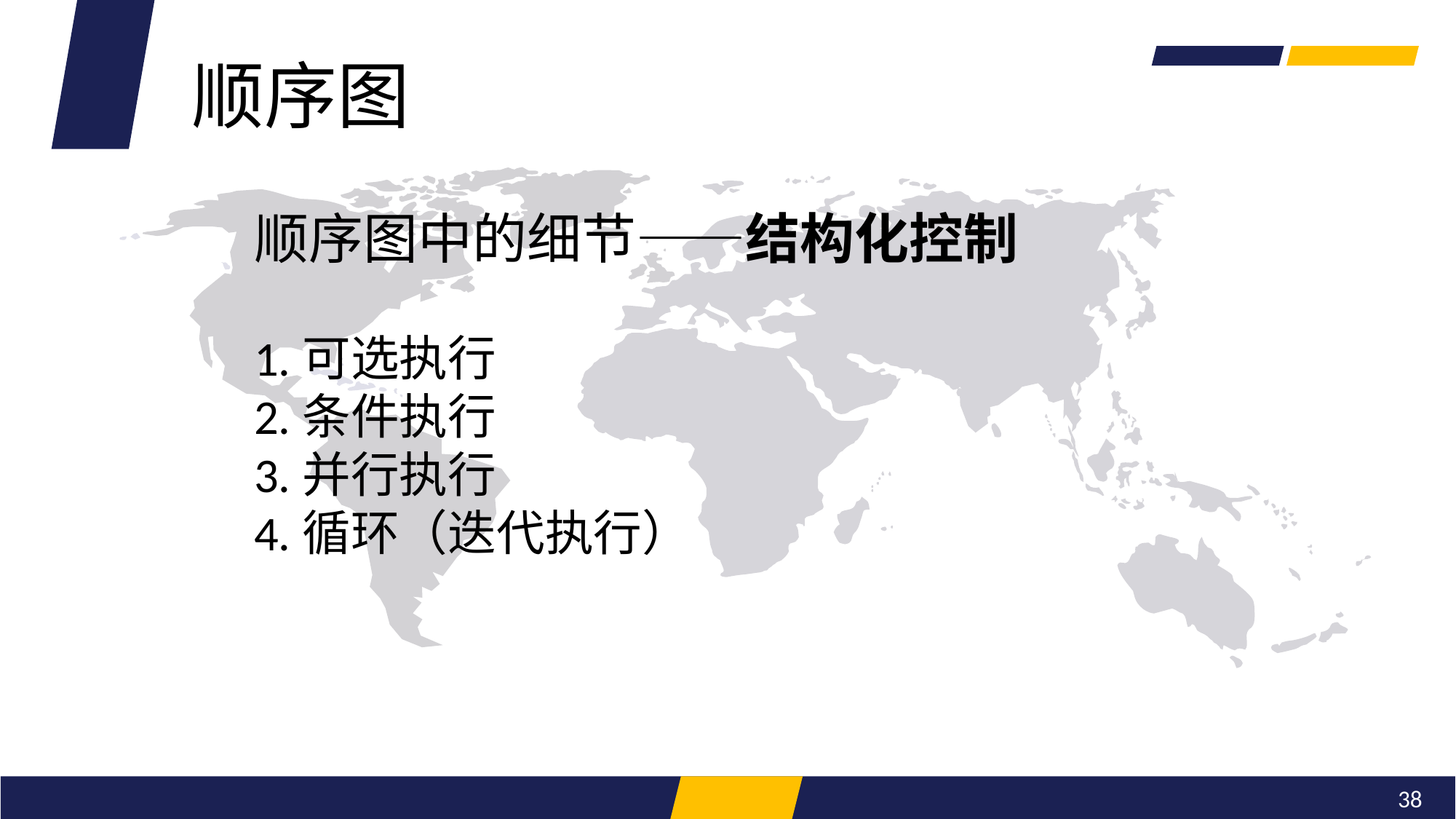

顺序图

顺序图中的细节——结构化控制

1.可选执行
2.条件执行
3.并行执行
4.循环（迭代执行）
38